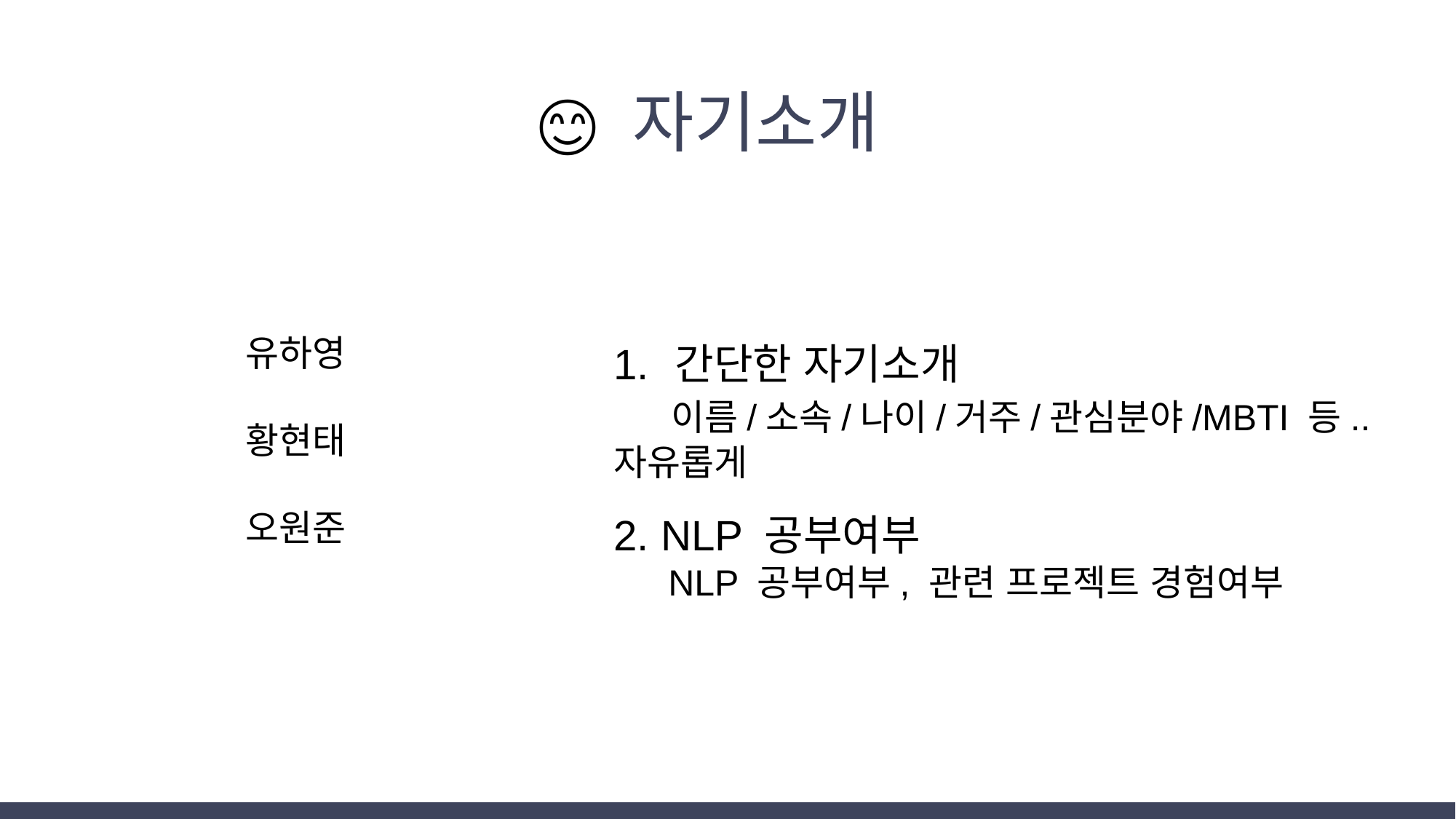

😊 자기소개

간단한 자기소개
    이름/소속/나이/거주/관심분야/MBTI 등.. 자유롭게
2. NLP 공부여부
NLP 공부여부, 관련 프로젝트 경험여부
유하영

황현태

오원준